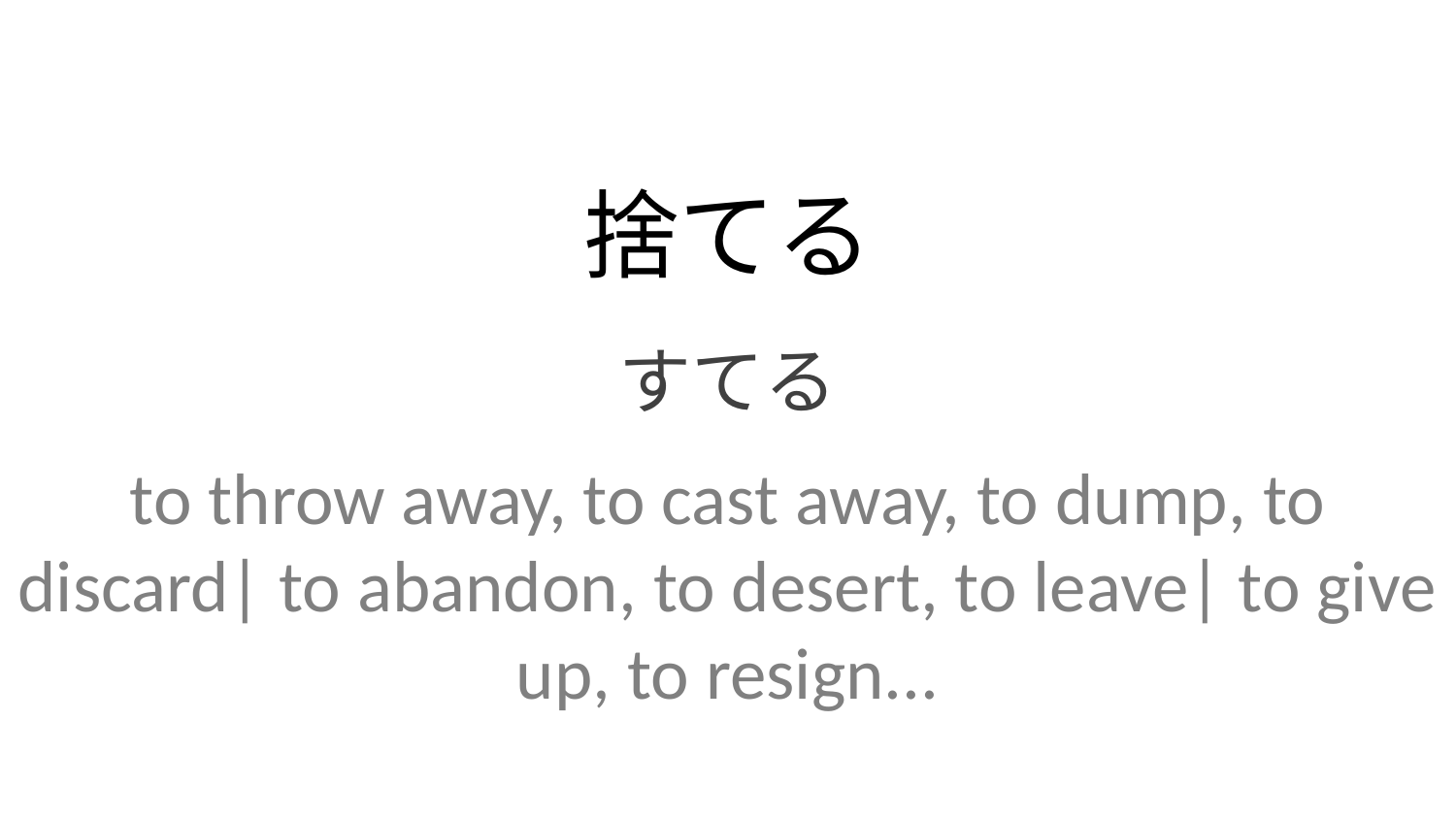

捨てる

すてる
to throw away, to cast away, to dump, to discard| to abandon, to desert, to leave| to give up, to resign...